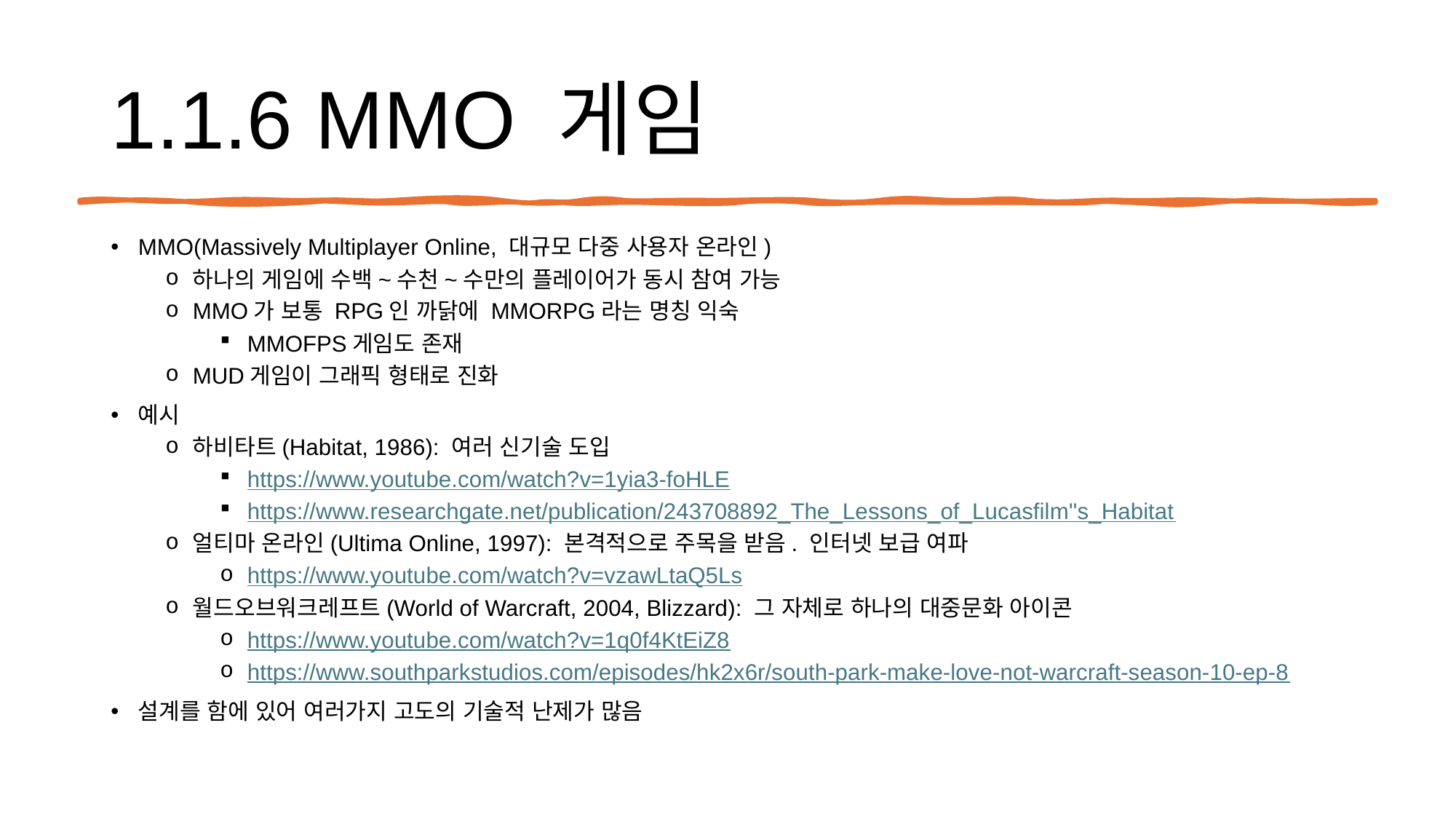

# 1.1.6 MMO 게임

MMO(Massively Multiplayer Online, 대규모 다중 사용자 온라인)
하나의 게임에 수백~수천~수만의 플레이어가 동시 참여 가능
MMO가 보통 RPG인 까닭에 MMORPG라는 명칭 익숙
MMOFPS게임도 존재
MUD게임이 그래픽 형태로 진화
예시
하비타트(Habitat, 1986): 여러 신기술 도입
https://www.youtube.com/watch?v=1yia3-foHLE
https://www.researchgate.net/publication/243708892_The_Lessons_of_Lucasfilm''s_Habitat
얼티마 온라인(Ultima Online, 1997): 본격적으로 주목을 받음. 인터넷 보급 여파
https://www.youtube.com/watch?v=vzawLtaQ5Ls
월드오브워크레프트(World of Warcraft, 2004, Blizzard): 그 자체로 하나의 대중문화 아이콘
https://www.youtube.com/watch?v=1q0f4KtEiZ8
https://www.southparkstudios.com/episodes/hk2x6r/south-park-make-love-not-warcraft-season-10-ep-8
설계를 함에 있어 여러가지 고도의 기술적 난제가 많음